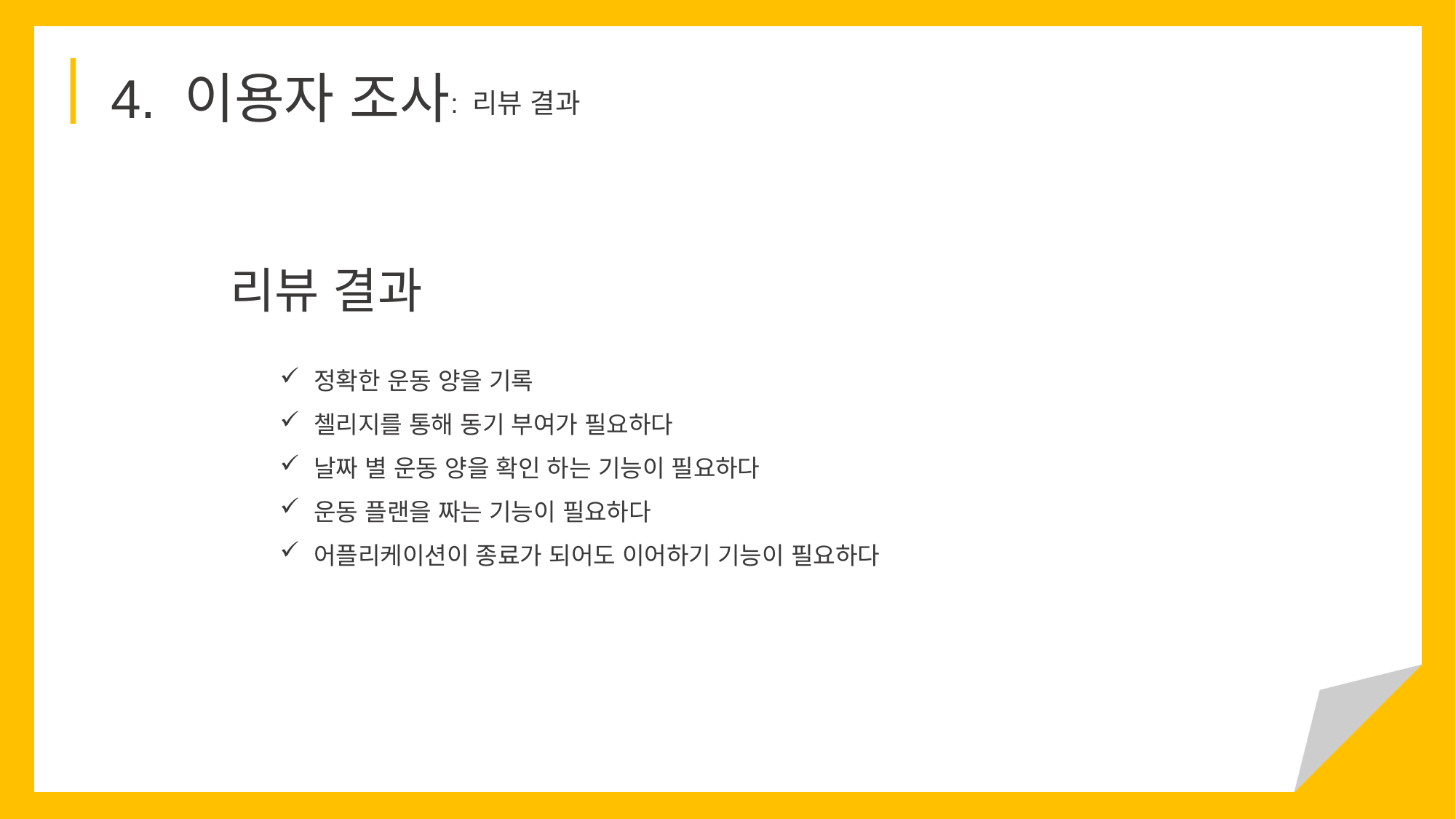

4. 이용자 조사
: 리뷰 결과
리뷰 결과
정확한 운동 양을 기록
첼리지를 통해 동기 부여가 필요하다
날짜 별 운동 양을 확인 하는 기능이 필요하다
운동 플랜을 짜는 기능이 필요하다
어플리케이션이 종료가 되어도 이어하기 기능이 필요하다